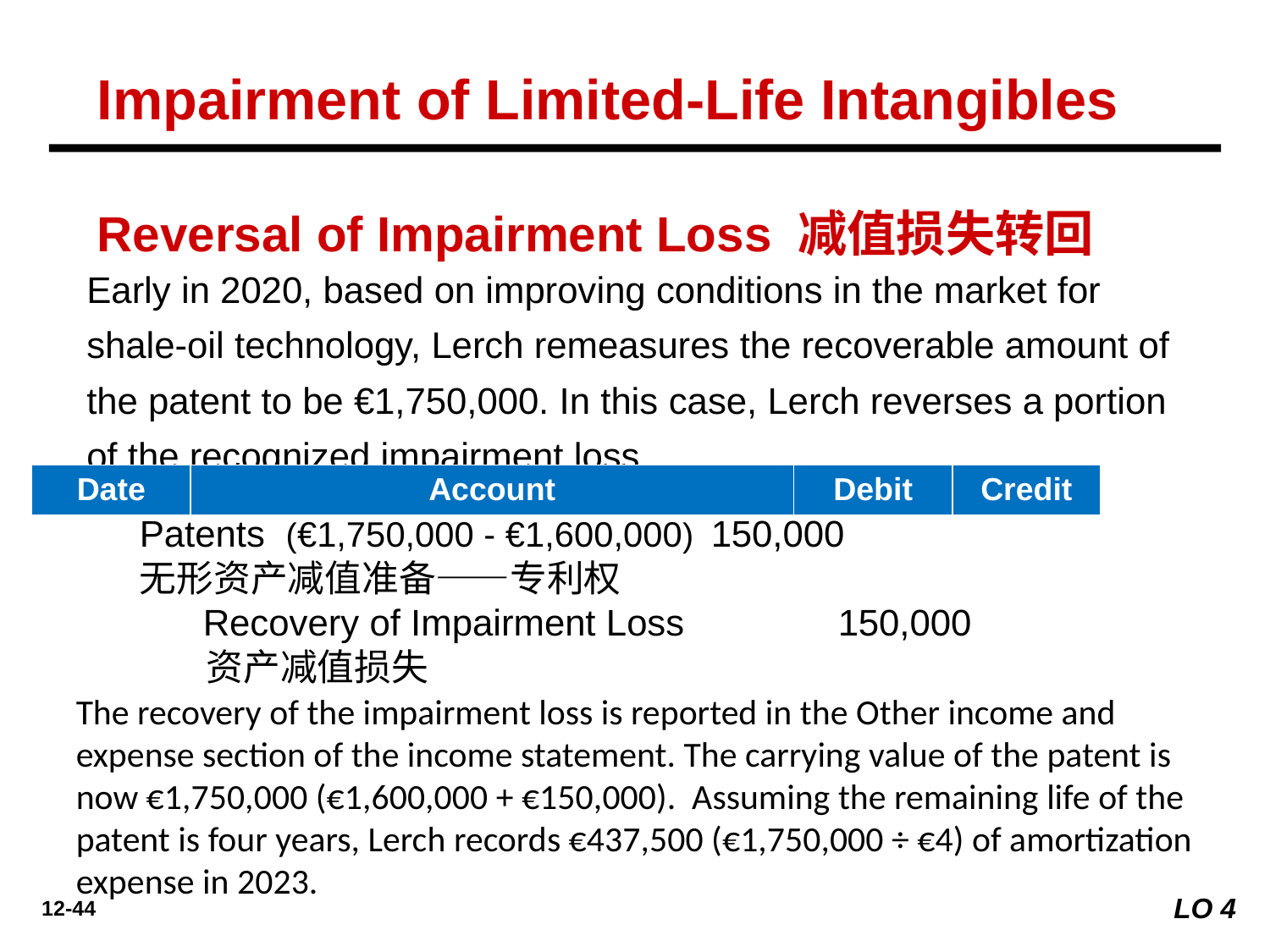

Impairment of Limited-Life Intangibles

Reversal of Impairment Loss 减值损失转回
Early in 2020, based on improving conditions in the market for shale-oil technology, Lerch remeasures the recoverable amount of the patent to be €1,750,000. In this case, Lerch reverses a portion of the recognized impairment loss.
| Date | Account | Debit | Credit |
| --- | --- | --- | --- |
Patents  (€1,750,000 - €1,600,000)	150,000
无形资产减值准备——专利权
	Recovery of Impairment Loss 		150,000
       资产减值损失
The recovery of the impairment loss is reported in the Other income and expense section of the income statement. The carrying value of the patent is now €1,750,000 (€1,600,000 + €150,000).  Assuming the remaining life of the patent is four years, Lerch records €437,500 (€1,750,000 ÷ €4) of amortization expense in 2023.
LO 4